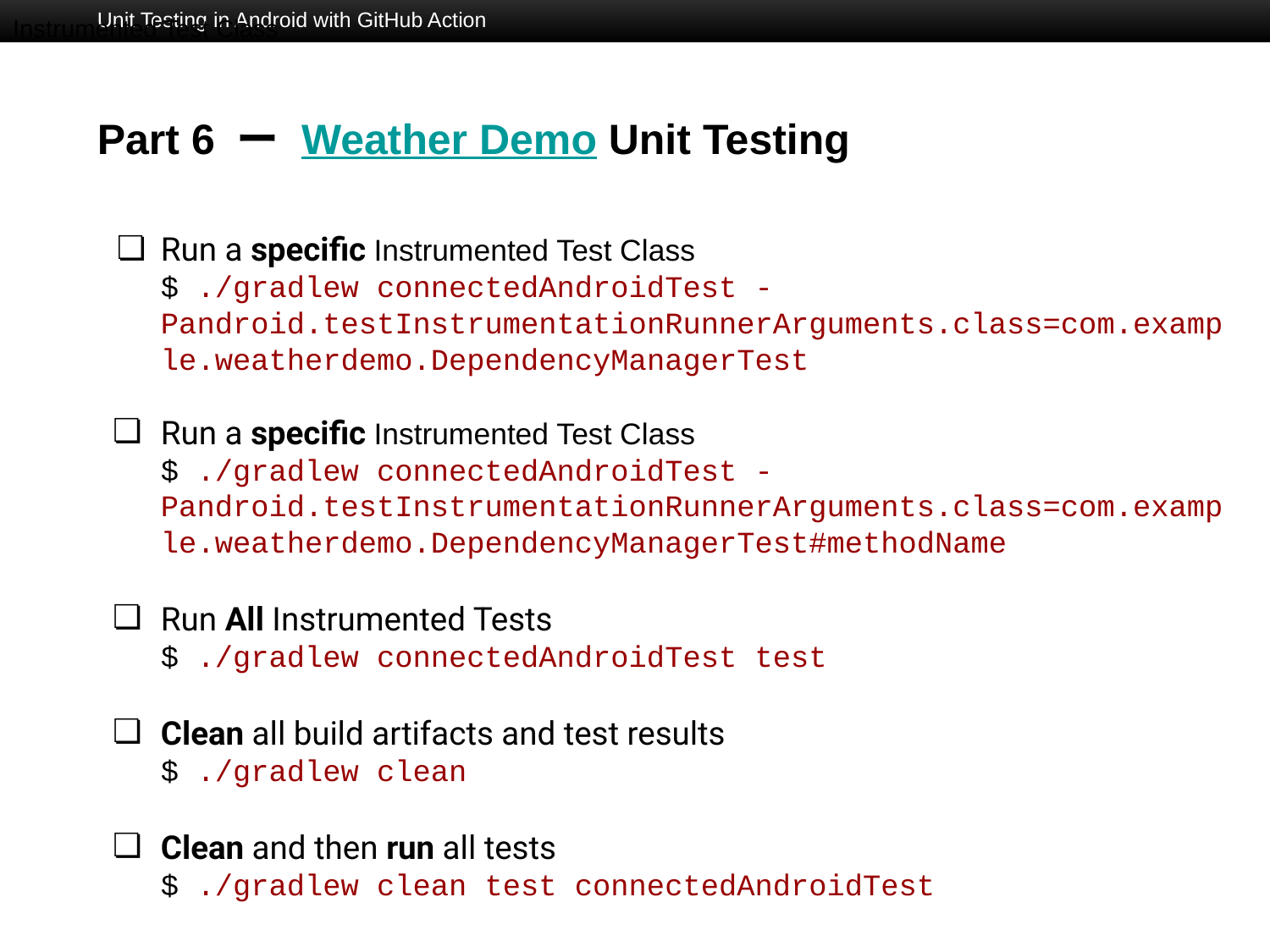

Instrumented Test Class
Unit Testing in Android with GitHub Action

# Part 6 ー Weather Demo Unit Testing
Run a specific Instrumented Test Class
$ ./gradlew connectedAndroidTest -Pandroid.testInstrumentationRunnerArguments.class=com.example.weatherdemo.DependencyManagerTest

Run a specific Instrumented Test Class
$ ./gradlew connectedAndroidTest -Pandroid.testInstrumentationRunnerArguments.class=com.example.weatherdemo.DependencyManagerTest#methodName

Run All Instrumented Tests
$ ./gradlew connectedAndroidTest test
Clean all build artifacts and test results
$ ./gradlew clean

Clean and then run all tests
$ ./gradlew clean test connectedAndroidTest